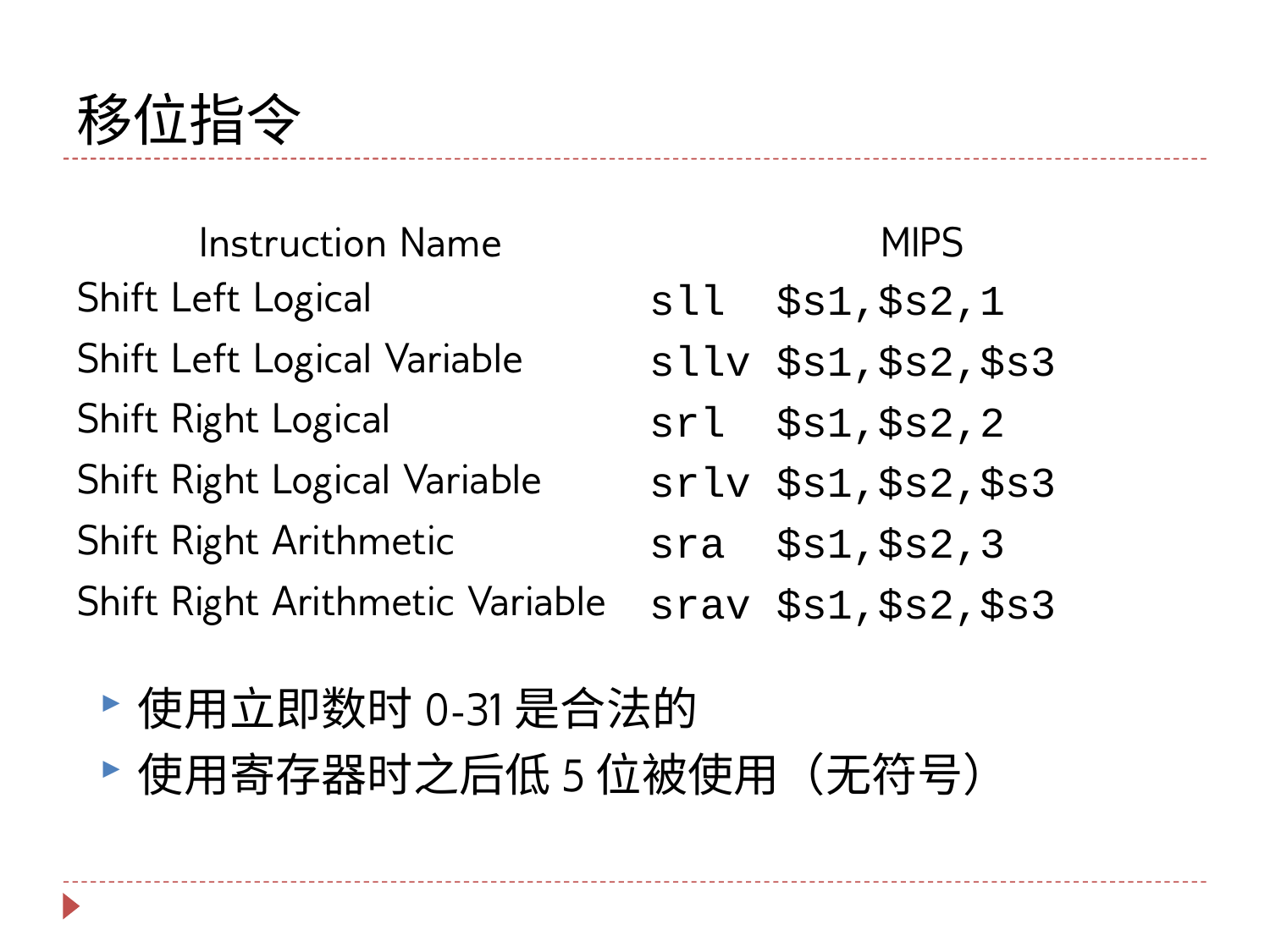

# 移位指令
| Instruction Name | MIPS |
| --- | --- |
| Shift Left Logical | sll $s1,$s2,1 |
| Shift Left Logical Variable | sllv $s1,$s2,$s3 |
| Shift Right Logical | srl $s1,$s2,2 |
| Shift Right Logical Variable | srlv $s1,$s2,$s3 |
| Shift Right Arithmetic | sra $s1,$s2,3 |
| Shift Right Arithmetic Variable | srav $s1,$s2,$s3 |
使用立即数时0-31是合法的
使用寄存器时之后低5位被使用（无符号）